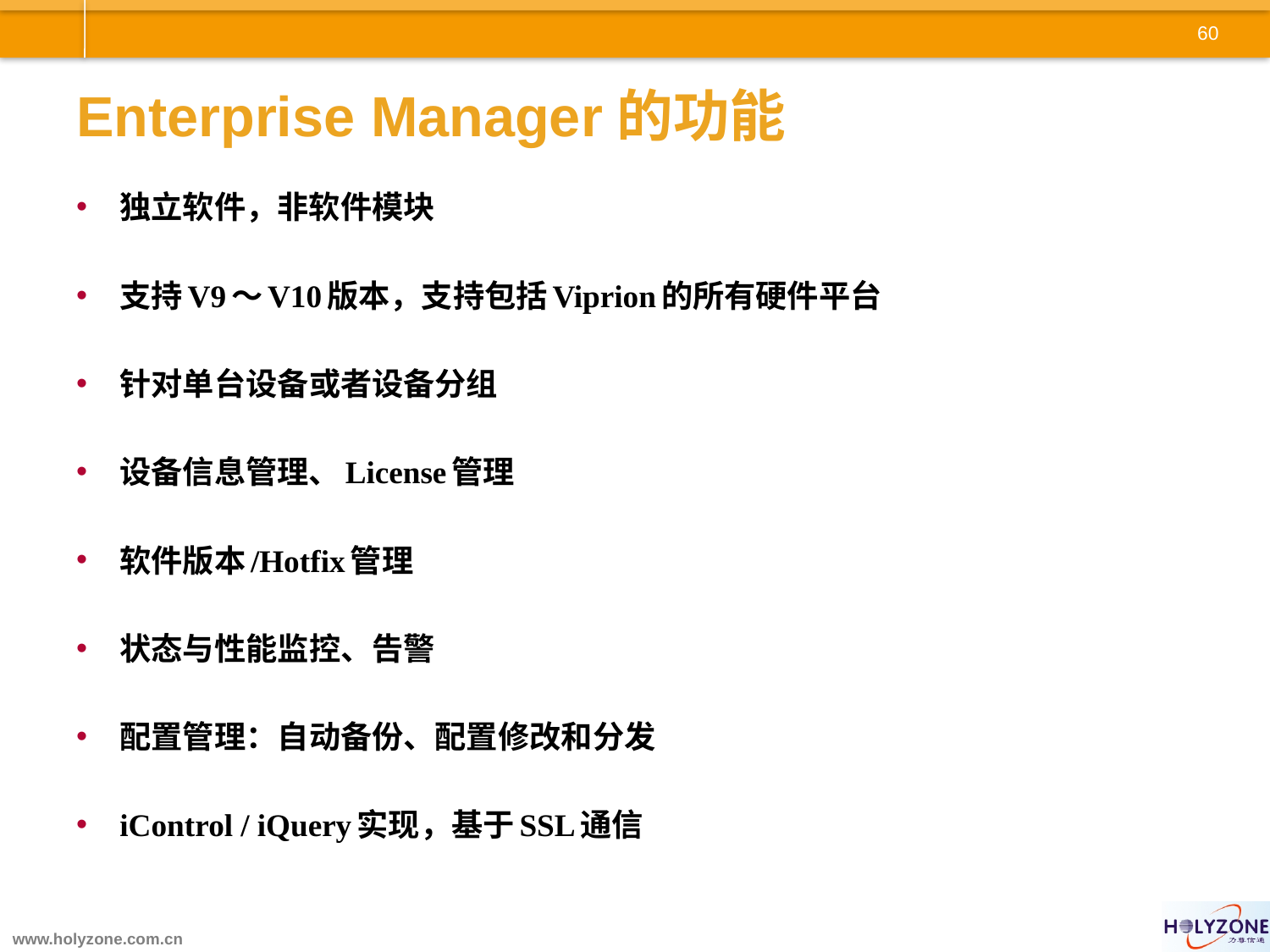

# Enterprise Manager的功能
独立软件，非软件模块

支持V9～V10版本，支持包括Viprion的所有硬件平台

针对单台设备或者设备分组

设备信息管理、License管理

软件版本/Hotfix管理

状态与性能监控、告警

配置管理：自动备份、配置修改和分发

iControl / iQuery实现，基于SSL通信